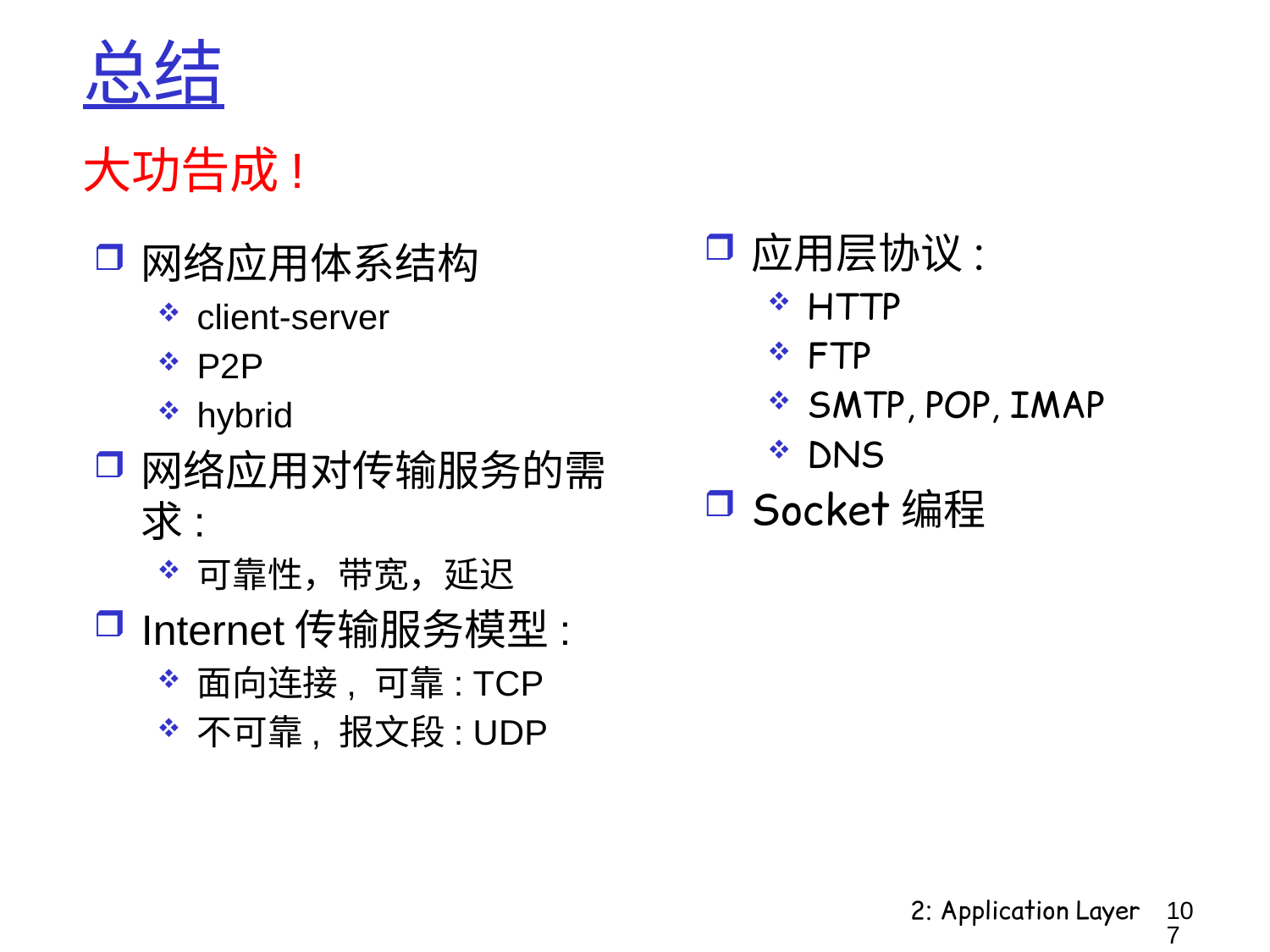

# 总结
大功告成!
应用层协议:
HTTP
FTP
SMTP, POP, IMAP
DNS
Socket编程
网络应用体系结构
client-server
P2P
hybrid
网络应用对传输服务的需求:
可靠性，带宽，延迟
Internet传输服务模型:
面向连接, 可靠: TCP
不可靠, 报文段: UDP
2: Application Layer
107